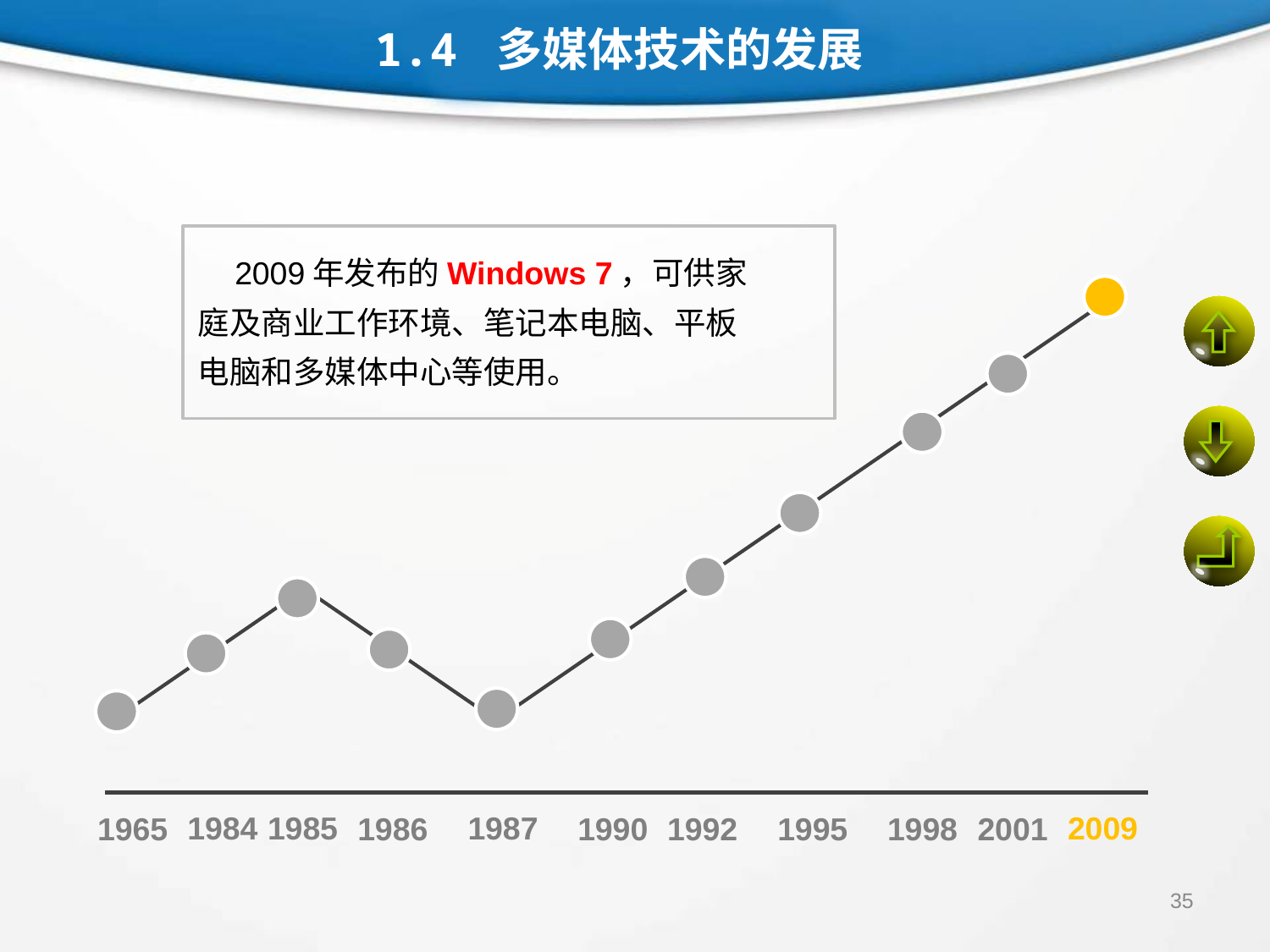

1.4 多媒体技术的发展

2009年发布的Windows 7，可供家庭及商业工作环境、笔记本电脑、平板电脑和多媒体中心等使用。

1987
2009
1984
1985
1965
1986
1990
1992
1995
1998
2001
35